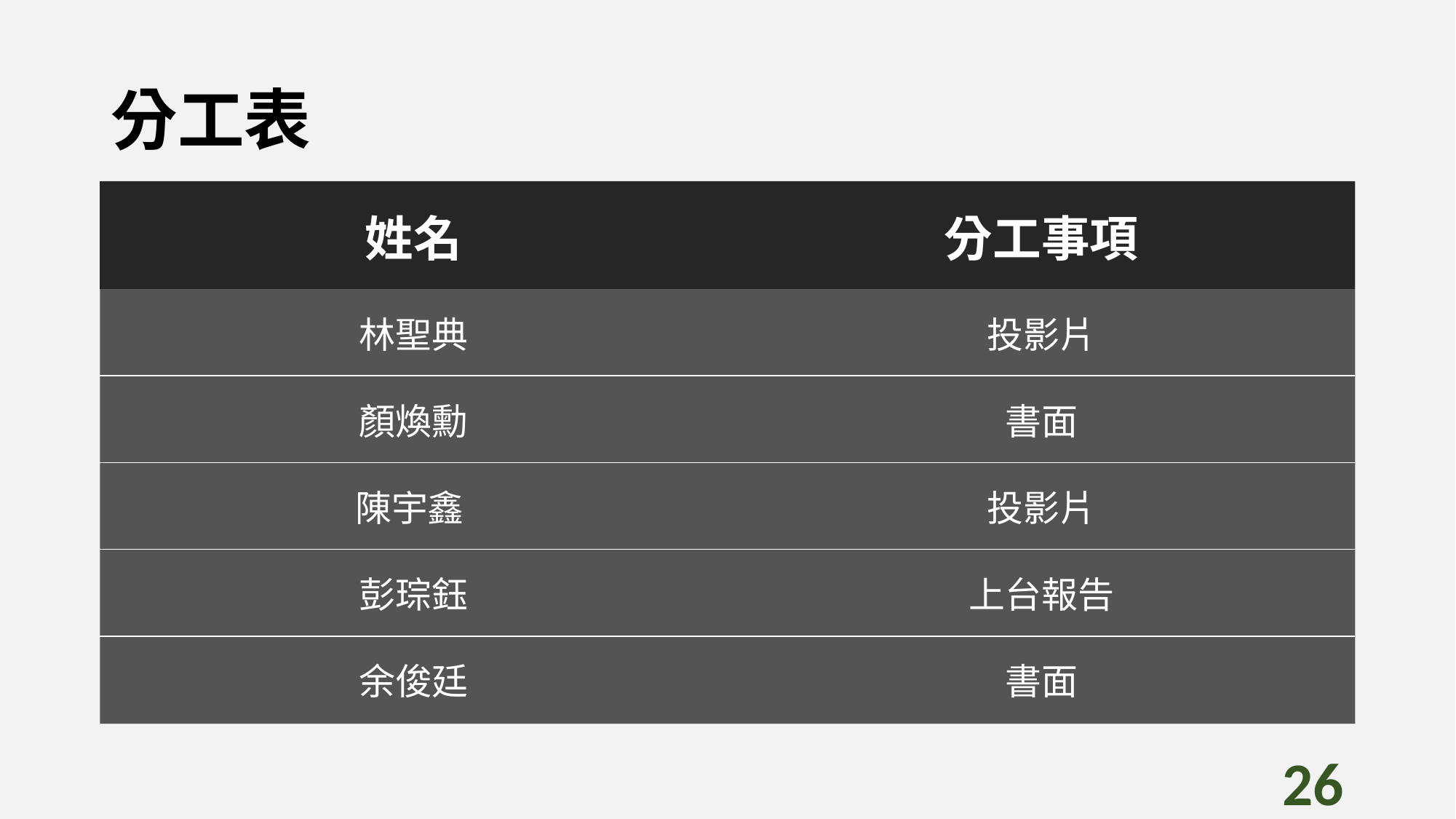

# 分工表

| 姓名 | 分工事項 |
| --- | --- |
| 林聖典 | 投影片 |
| 顏煥勳 | 書面 |
| 陳宇鑫 | 投影片 |
| 彭琮鈺 | 上台報告 |
| 余俊廷 | 書面 |
26